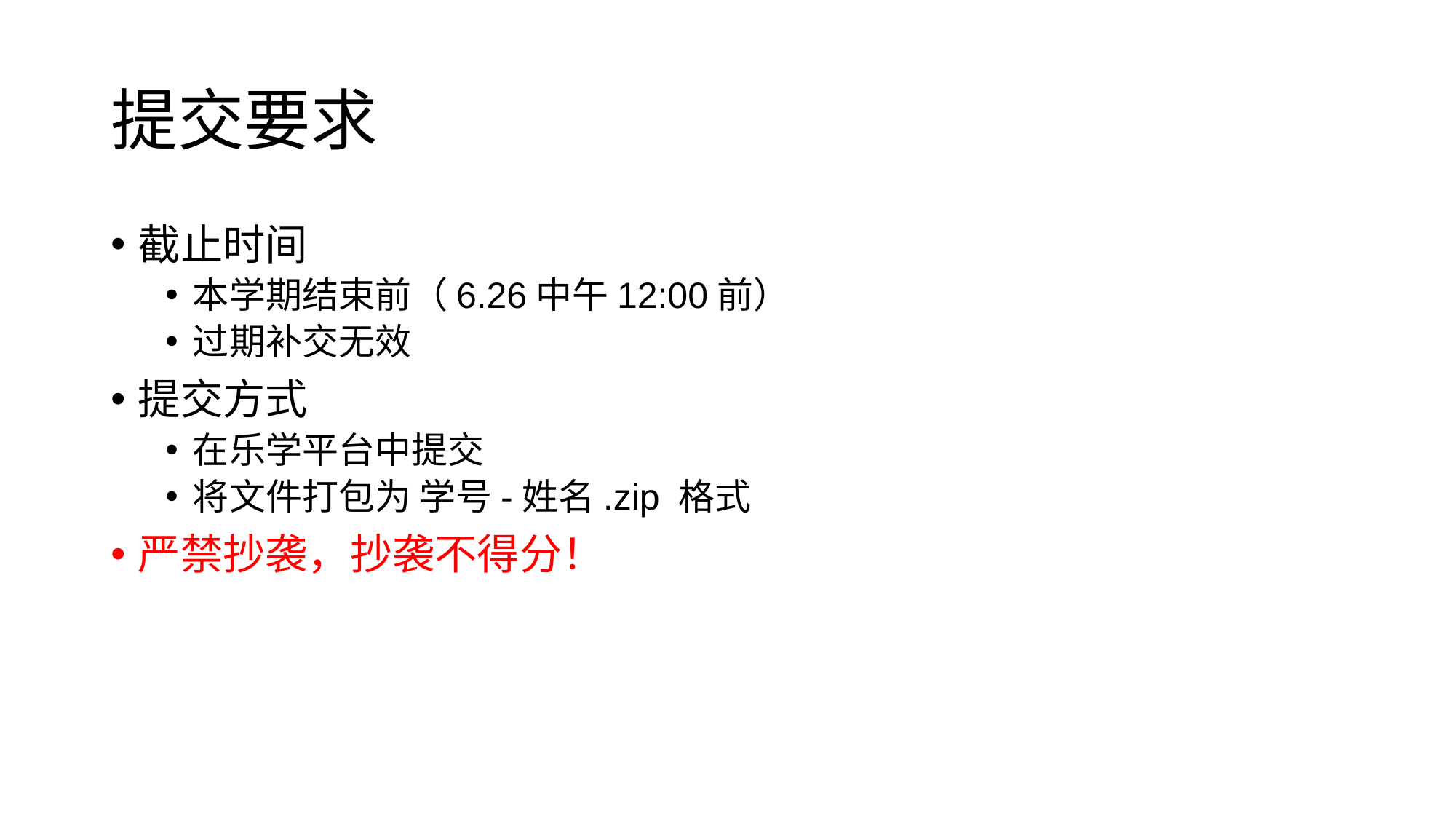

# 提交要求
截止时间
本学期结束前（6.26中午12:00前）
过期补交无效
提交方式
在乐学平台中提交
将文件打包为 学号-姓名.zip 格式
严禁抄袭，抄袭不得分！